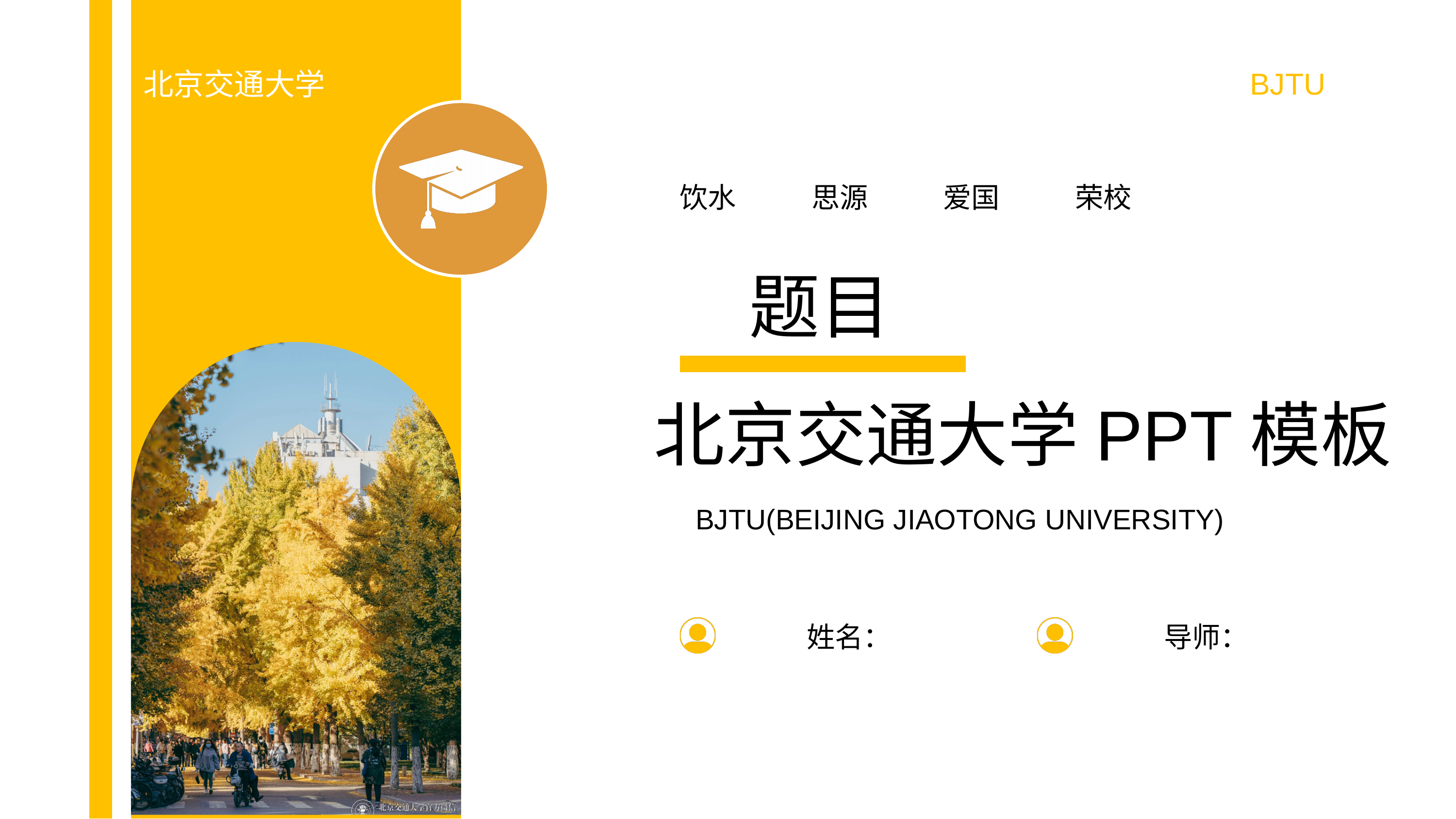

BJTU
北京交通大学

饮水
思源
爱国
荣校
题目

北京交通大学PPT模板
BJTU(BEIJING JIAOTONG UNIVERSITY)
姓名：
导师：